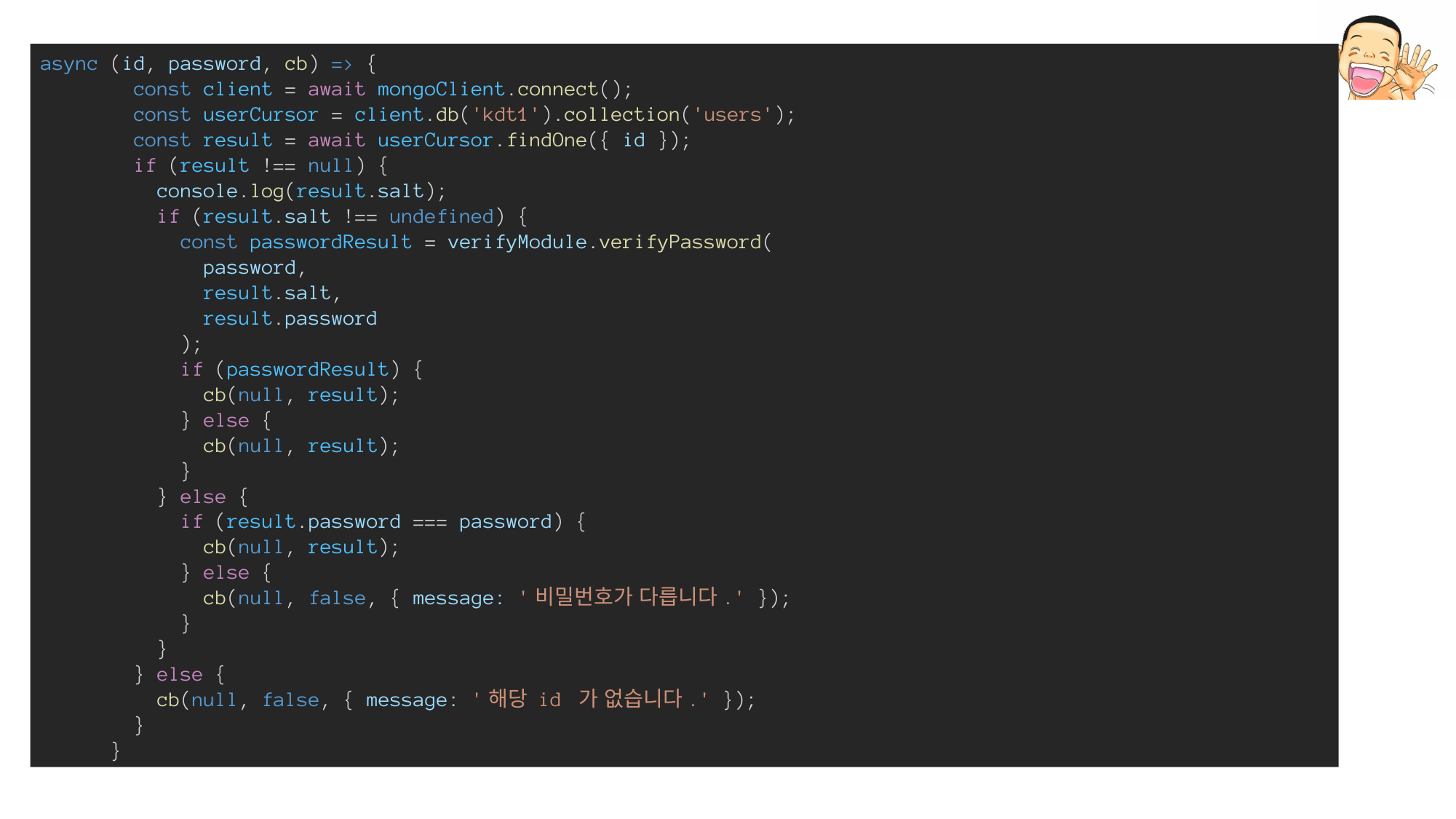

async (id, password, cb) => {
        const client = await mongoClient.connect();
        const userCursor = client.db('kdt1').collection('users');
        const result = await userCursor.findOne({ id });
        if (result !== null) {
          console.log(result.salt);
          if (result.salt !== undefined) {
            const passwordResult = verifyModule.verifyPassword(
              password,
              result.salt,
              result.password
            );
            if (passwordResult) {
              cb(null, result);
            } else {
              cb(null, result);
            }
          } else {
            if (result.password === password) {
              cb(null, result);
            } else {
              cb(null, false, { message: '비밀번호가 다릅니다.' });
            }
          }
        } else {
          cb(null, false, { message: '해당 id 가 없습니다.' });
        }
      }